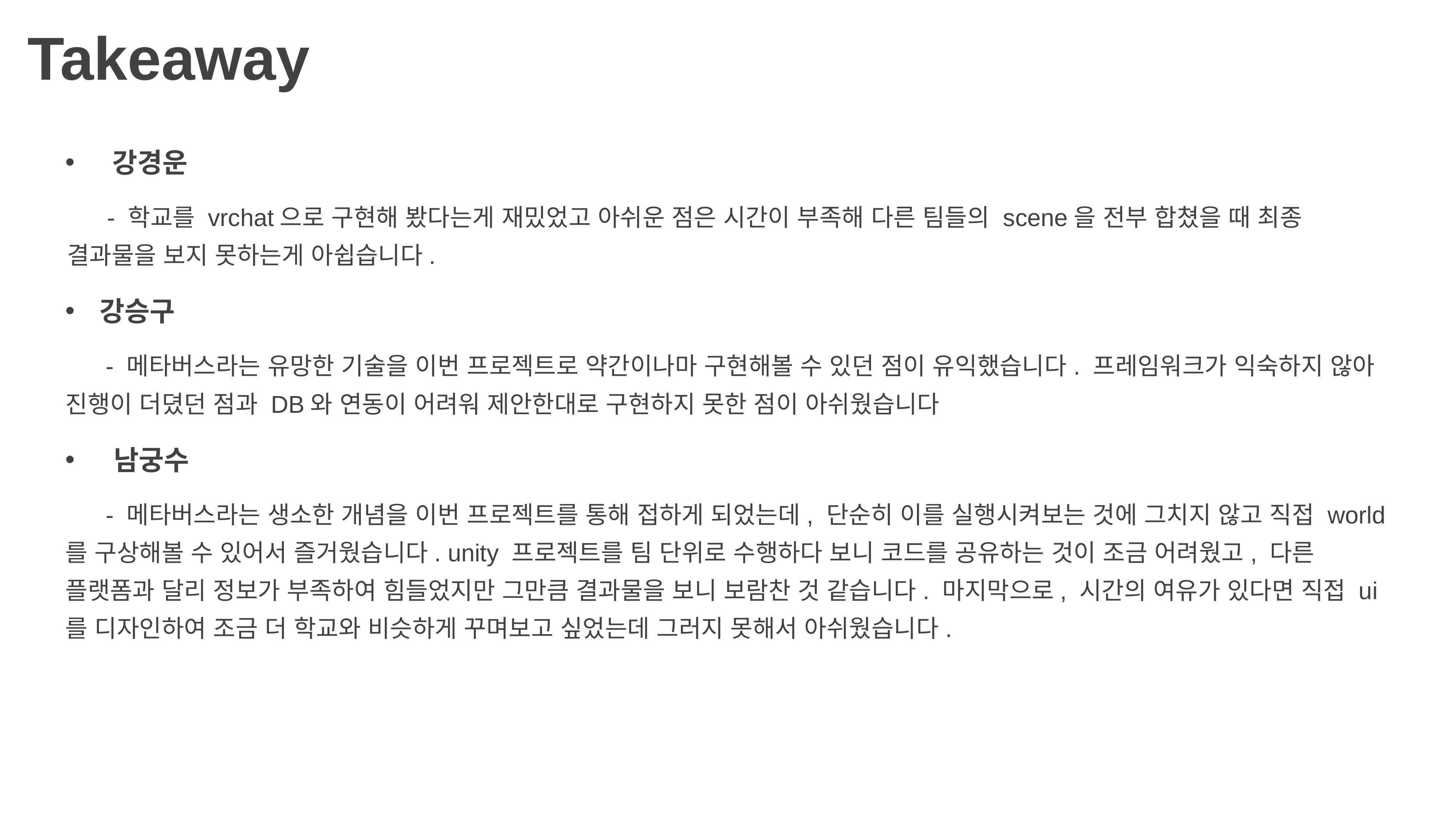

Takeaway
 강경운
      - 학교를 vrchat으로 구현해 봤다는게 재밌었고 아쉬운 점은 시간이 부족해 다른 팀들의 scene을 전부 합쳤을 때 최종 결과물을 보지 못하는게 아쉽습니다.
강승구
      - 메타버스라는 유망한 기술을 이번 프로젝트로 약간이나마 구현해볼 수 있던 점이 유익했습니다. 프레임워크가 익숙하지 않아 진행이 더뎠던 점과 DB와 연동이 어려워 제안한대로 구현하지 못한 점이 아쉬웠습니다
 남궁수
      - 메타버스라는 생소한 개념을 이번 프로젝트를 통해 접하게 되었는데, 단순히 이를 실행시켜보는 것에 그치지 않고 직접 world를 구상해볼 수 있어서 즐거웠습니다. unity 프로젝트를 팀 단위로 수행하다 보니 코드를 공유하는 것이 조금 어려웠고, 다른 플랫폼과 달리 정보가 부족하여 힘들었지만 그만큼 결과물을 보니 보람찬 것 같습니다. 마지막으로, 시간의 여유가 있다면 직접 ui를 디자인하여 조금 더 학교와 비슷하게 꾸며보고 싶었는데 그러지 못해서 아쉬웠습니다.